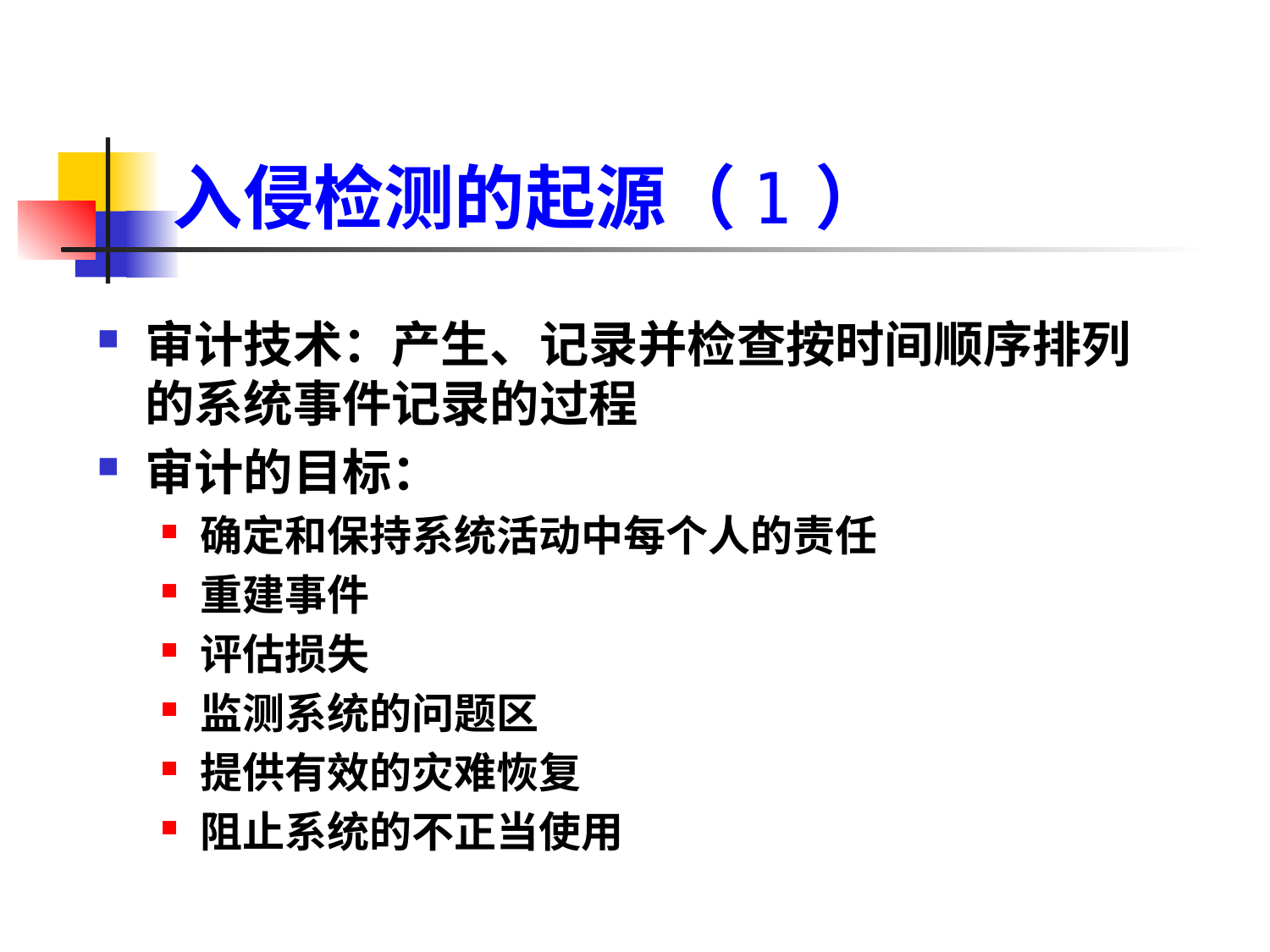

# 入侵检测的起源（1）
审计技术：产生、记录并检查按时间顺序排列的系统事件记录的过程
审计的目标：
确定和保持系统活动中每个人的责任
重建事件
评估损失
监测系统的问题区
提供有效的灾难恢复
阻止系统的不正当使用